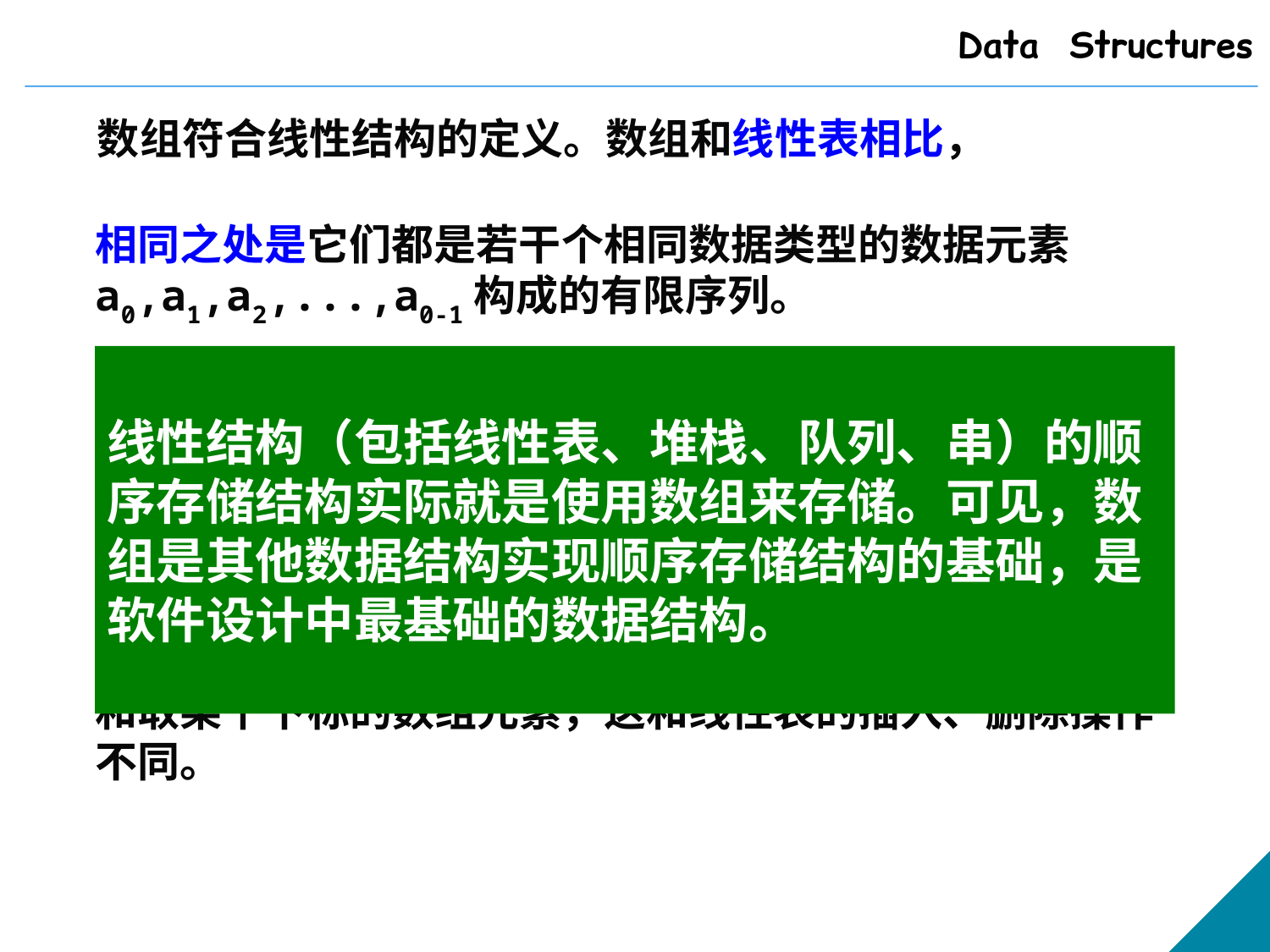

数组符合线性结构的定义。数组和线性表相比，
相同之处是它们都是若干个相同数据类型的数据元素a0,a1,a2,...,a0-1构成的有限序列。

不同之处是：
（1）数组要求其元素占用一块地址连续的内存单元空间，而线性表无此要求；
（2）线性表的元素是逻辑意义上不可再分的元素，而数组中的每个元素还可以是一个数组；
（3）数组的操作主要是向某个下标的数组元素中存数据和取某个下标的数组元素，这和线性表的插入、删除操作不同。

线性结构（包括线性表、堆栈、队列、串）的顺序存储结构实际就是使用数组来存储。可见，数组是其他数据结构实现顺序存储结构的基础，是软件设计中最基础的数据结构。